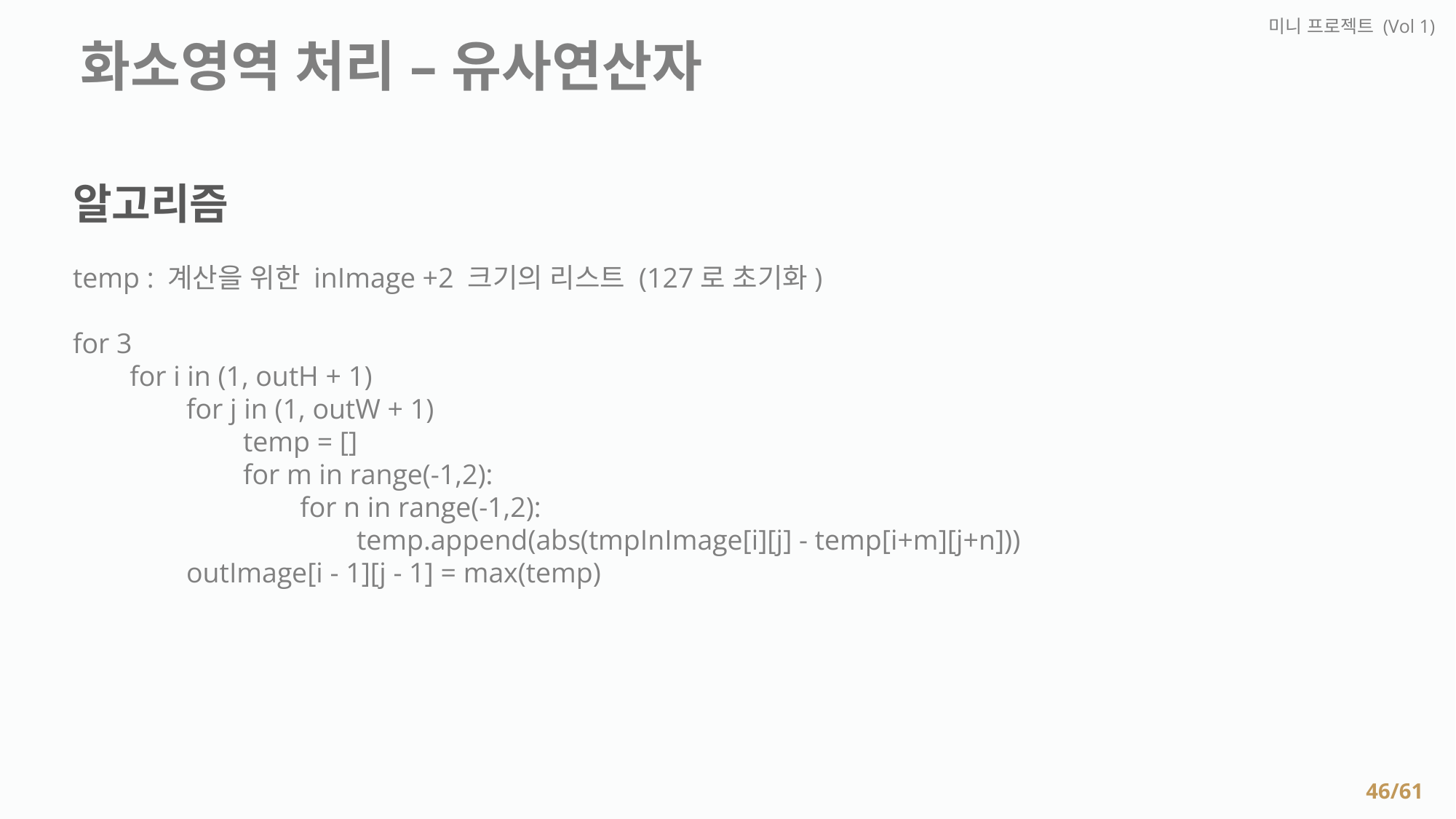

미니 프로젝트 (Vol 1)
    화소영역 처리 – 유사연산자
알고리즘

temp : 계산을 위한 inImage +2 크기의 리스트 (127로 초기화)

for 3
        for i in (1, outH + 1)
                for j in (1, outW + 1)
                        temp = []
                        for m in range(-1,2):
                                for n in range(-1,2):
                                        temp.append(abs(tmpInImage[i][j] - temp[i+m][j+n]))
                outImage[i - 1][j - 1] = max(temp)
46/61